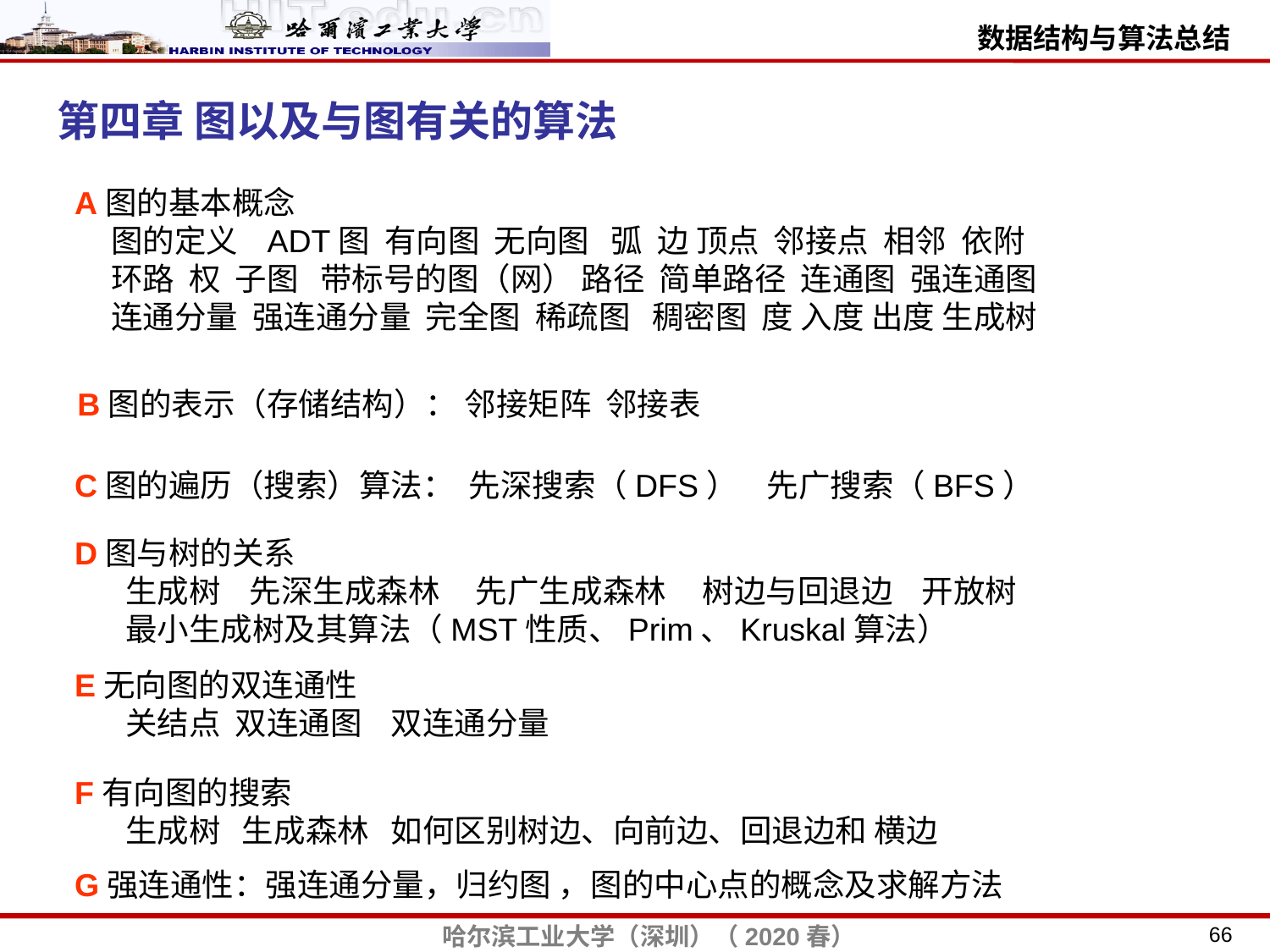

第四章 图以及与图有关的算法
A图的基本概念
    图的定义   ADT图  有向图  无向图   弧  边 顶点  邻接点  相邻  依附
    环路  权  子图   带标号的图（网） 路径  简单路径  连通图  强连通图
    连通分量  强连通分量  完全图  稀疏图   稠密图  度 入度 出度 生成树
B图的表示（存储结构）： 邻接矩阵  邻接表
C图的遍历（搜索）算法：  先深搜索（DFS）    先广搜索（BFS）
D图与树的关系
      生成树    先深生成森林     先广生成森林     树边与回退边    开放树
      最小生成树及其算法（MST性质、Prim、Kruskal算法）
E无向图的双连通性
      关结点  双连通图    双连通分量
F有向图的搜索
      生成树   生成森林   如何区别树边、向前边、回退边和 横边
G强连通性：强连通分量，归约图 ，图的中心点的概念及求解方法